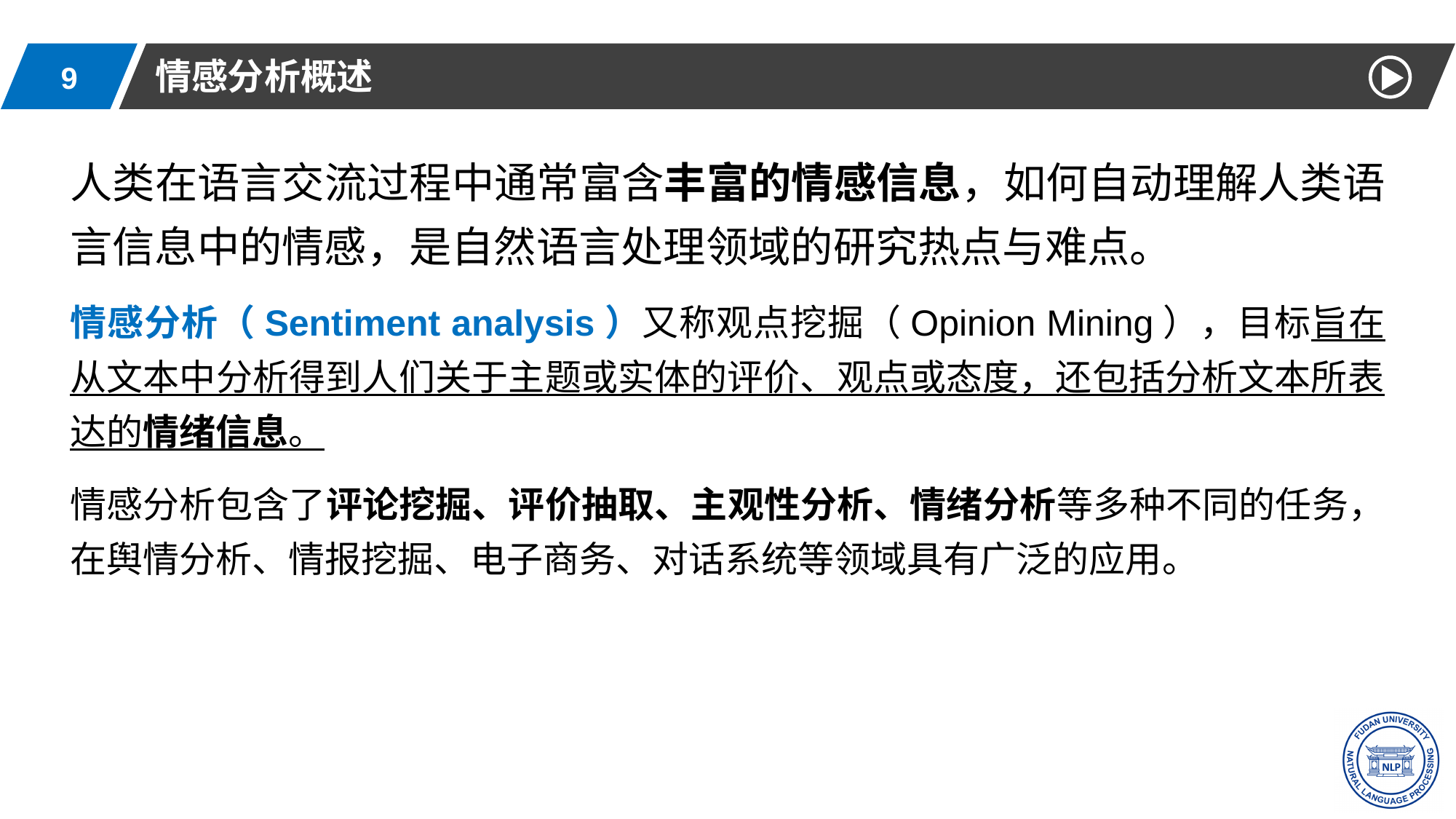

情感分析概述
9

人类在语言交流过程中通常富含丰富的情感信息，如何自动理解人类语言信息中的情感，是自然语言处理领域的研究热点与难点。
情感分析（Sentiment analysis）又称观点挖掘（Opinion Mining），目标旨在从文本中分析得到人们关于主题或实体的评价、观点或态度，还包括分析文本所表达的情绪信息。
情感分析包含了评论挖掘、评价抽取、主观性分析、情绪分析等多种不同的任务，在舆情分析、情报挖掘、电子商务、对话系统等领域具有广泛的应用。
3